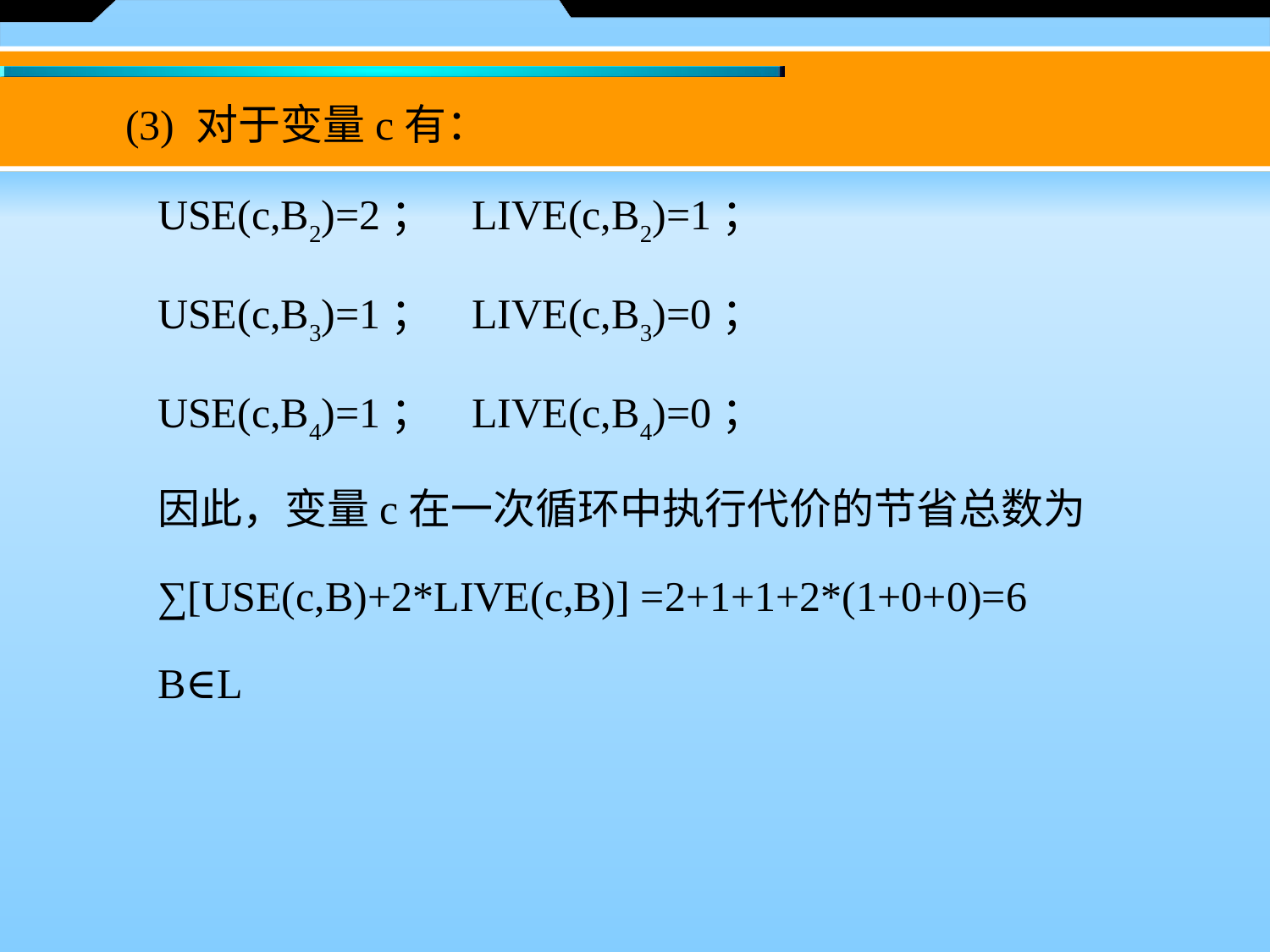

(3) 对于变量c有：
USE(c,B2)=2；   LIVE(c,B2)=1；
USE(c,B3)=1；   LIVE(c,B3)=0；
USE(c,B4)=1；   LIVE(c,B4)=0；
因此，变量c在一次循环中执行代价的节省总数为
∑[USE(c,B)+2*LIVE(c,B)] =2+1+1+2*(1+0+0)=6
B∈L